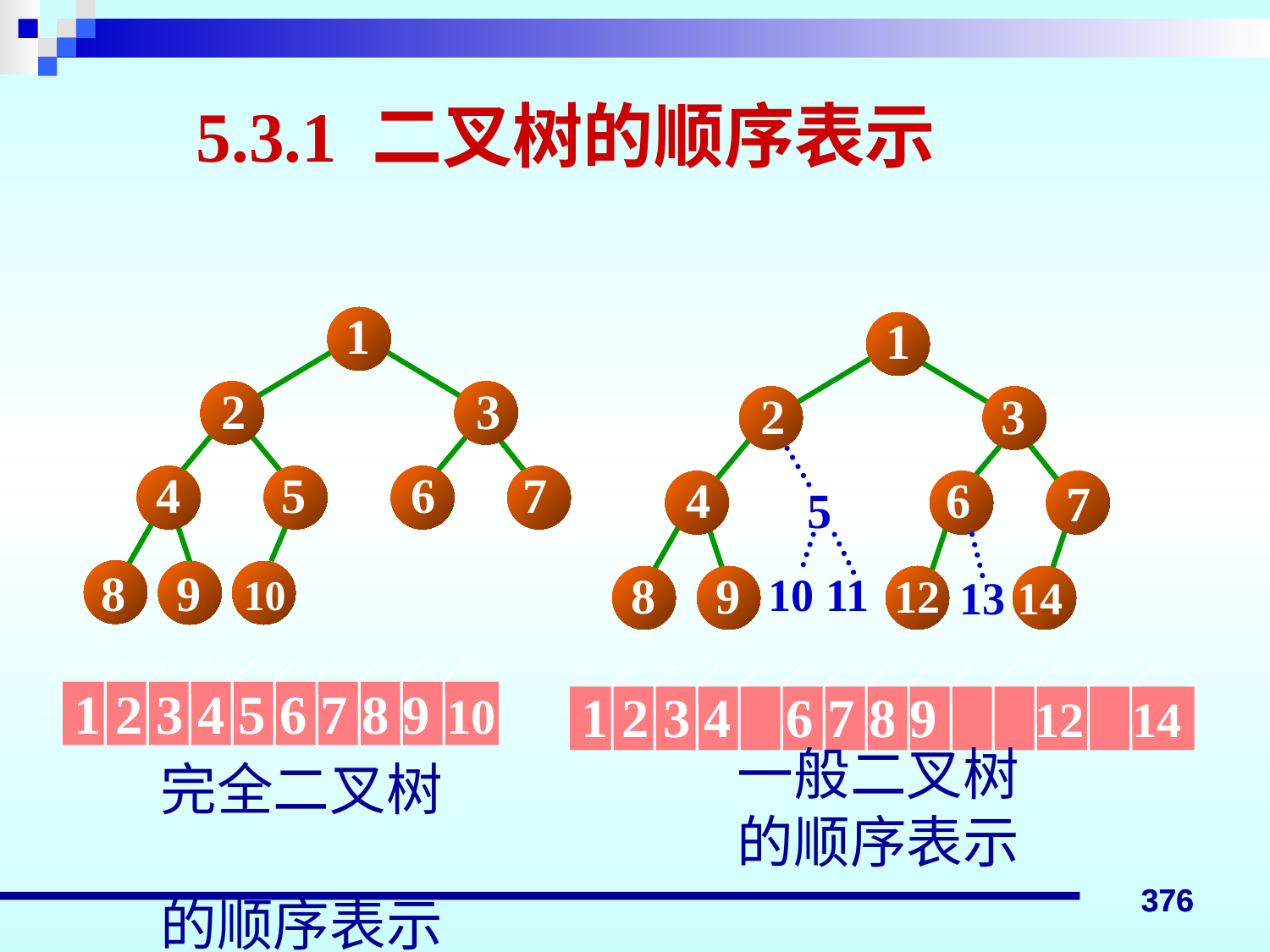

5.3.1 二叉树的顺序表示
1

2
3

4
5
6
7

8
9

10

1 2 3 4 5 6 7 8 9  10

完全二叉树
的顺序表示
1

2
3

4
6
7

5

8
9
10 11
12
13
14

1 2 3 4    6 7 8 9       12   14

一般二叉树
的顺序表示
376
376